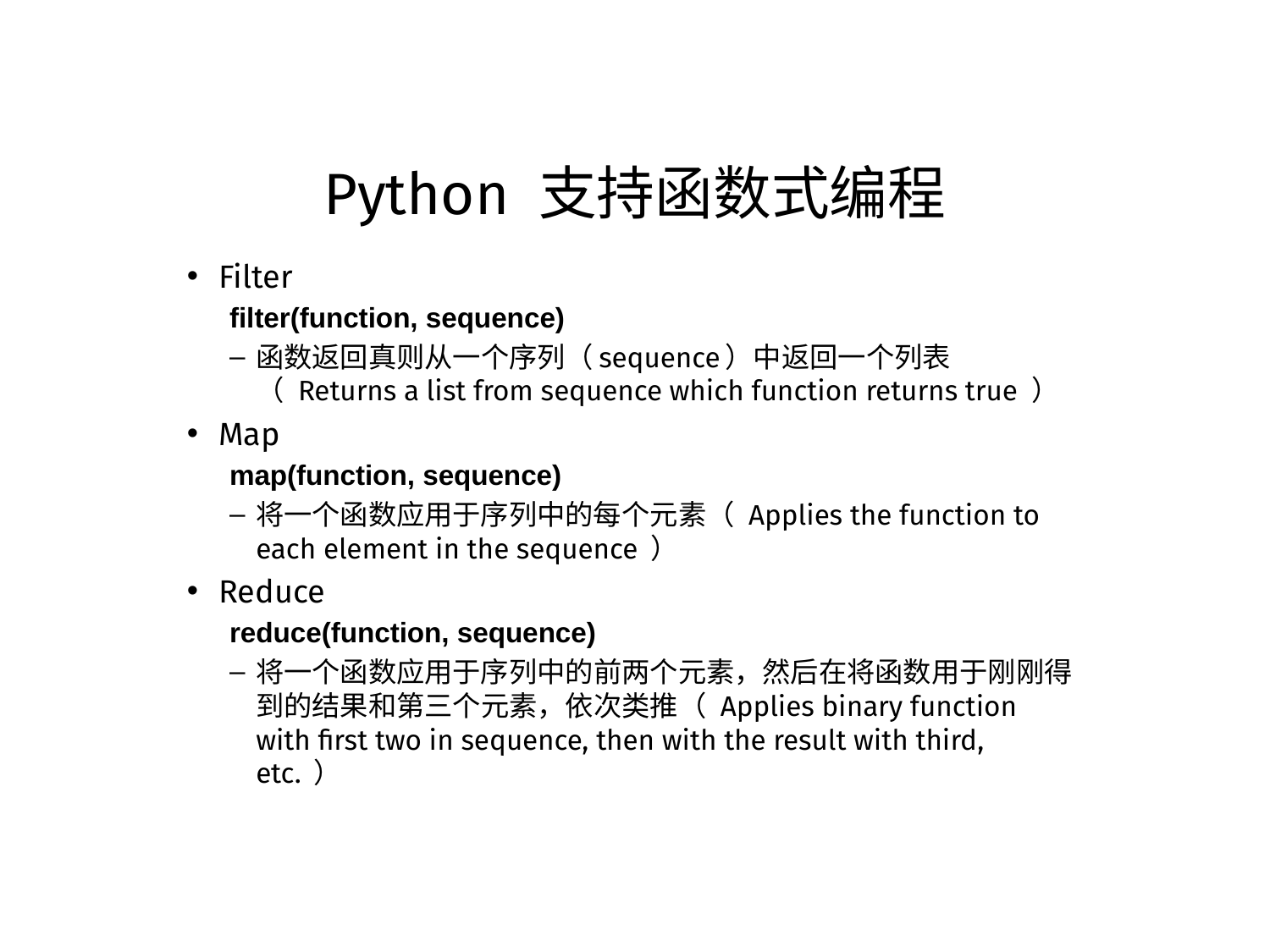

Python 支持函数式编程
Filter
filter(function, sequence)
函数返回真则从一个序列（sequence）中返回一个列表（ Returns a list from sequence which function returns true ）
Map
map(function, sequence)
将一个函数应用于序列中的每个元素（ Applies the function to each element in the sequence ）
Reduce
reduce(function, sequence)
将一个函数应用于序列中的前两个元素，然后在将函数用于刚刚得到的结果和第三个元素，依次类推（ Applies binary function with first two in sequence, then with the result with third, etc. ）